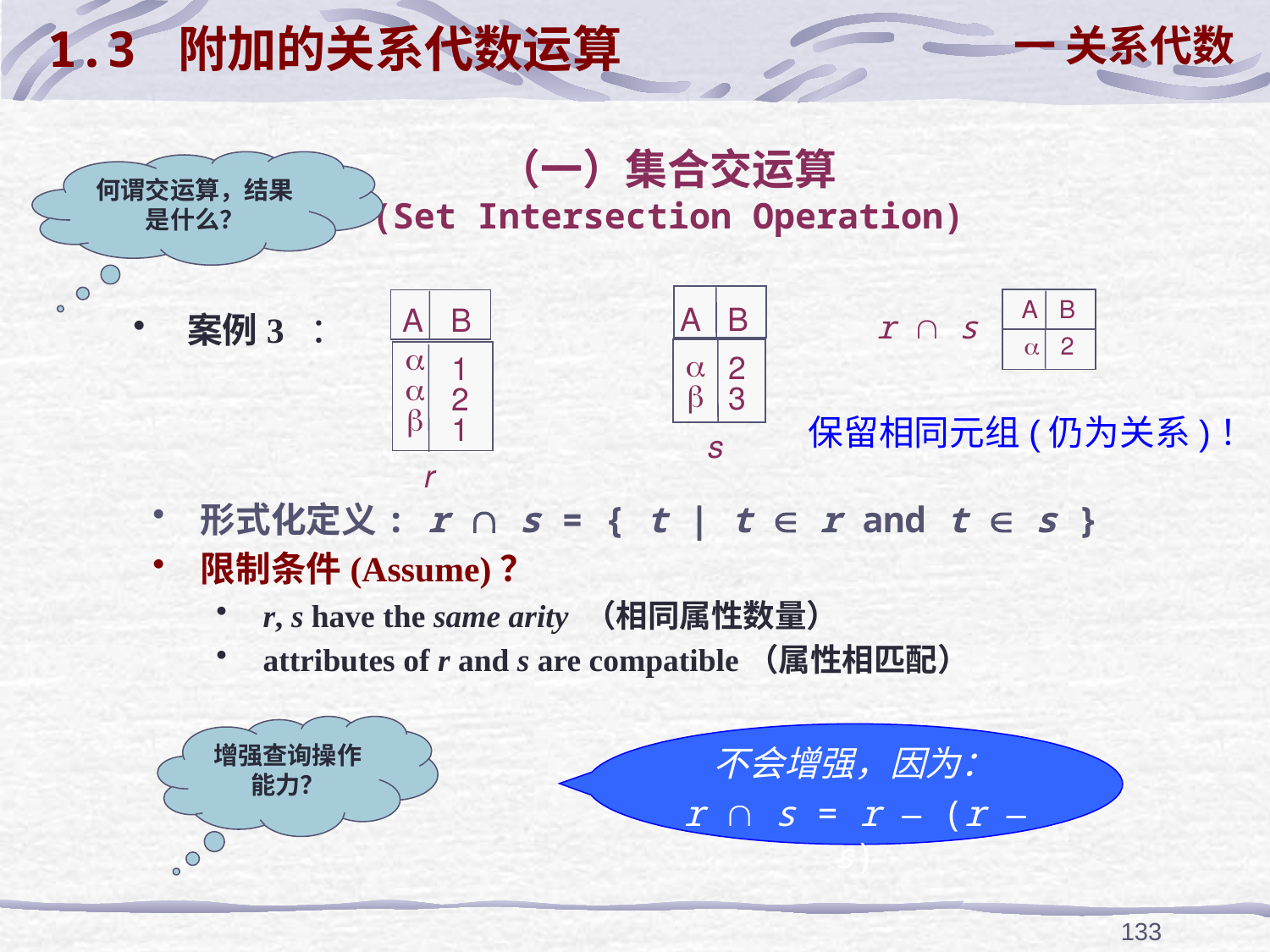

1.3 附加的关系代数运算
一 关系代数
# （一）集合交运算 (Set Intersection Operation)
何谓交运算，结果是什么？

A   B

α
β
2
3
s
A   B

α   2

A   B
α
α
β

1
2
1
r
  r ∩ s
  案例3  ：
保留相同元组(仍为关系)！
形式化定义: r ∩ s = { t | t ∈ r and t ∈ s }
限制条件(Assume)？
r, s have the same arity （相同属性数量）
attributes of r and s are compatible（属性相匹配）
增强查询操作能力？
不会增强，因为：
r ∩ s = r – (r – s)

133